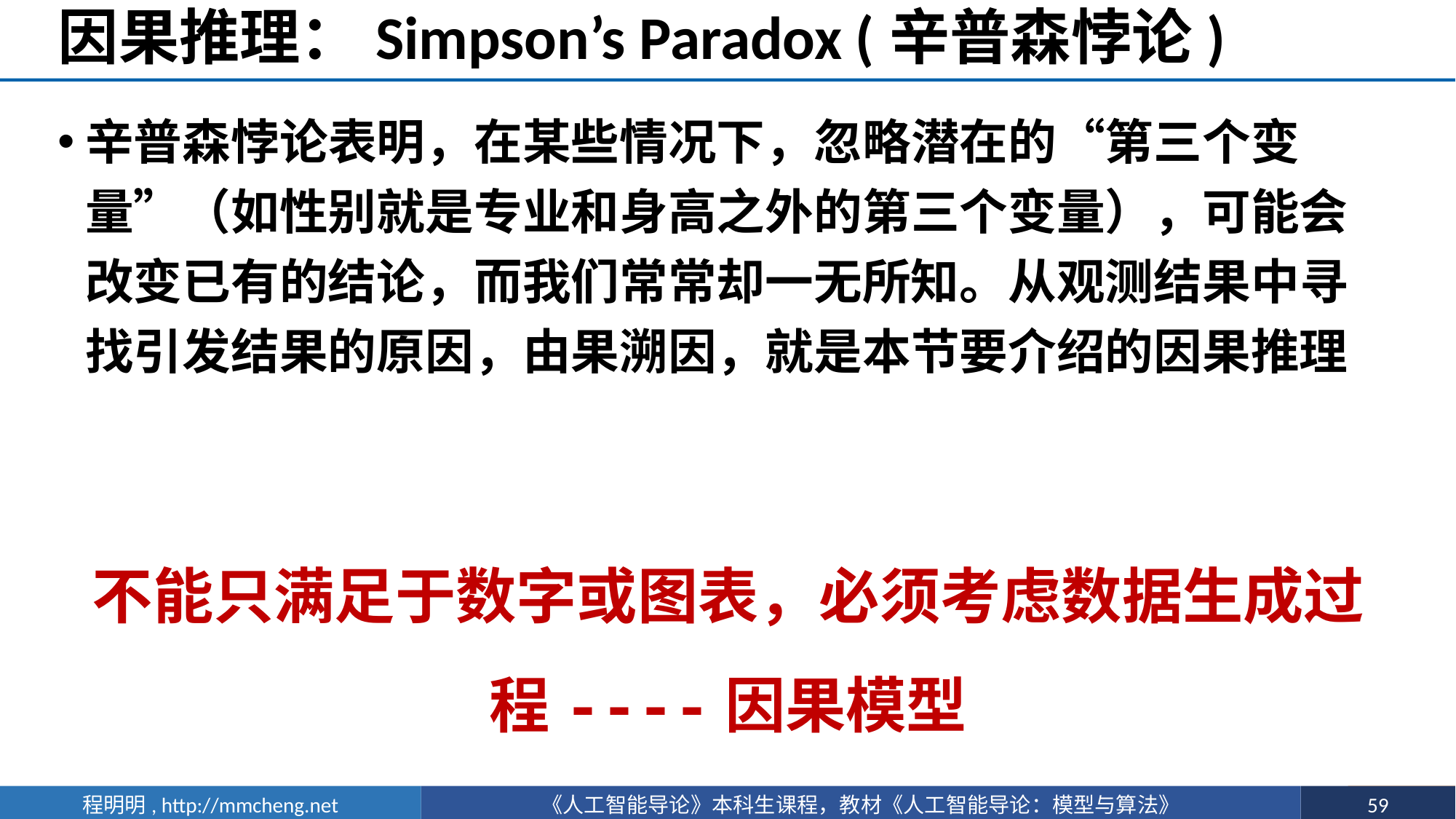

# 因果推理：Simpson’s Paradox (辛普森悖论)
辛普森悖论表明，在某些情况下，忽略潜在的“第三个变量”（如性别就是专业和身高之外的第三个变量），可能会改变已有的结论，而我们常常却一无所知。从观测结果中寻找引发结果的原因，由果溯因，就是本节要介绍的因果推理

不能只满足于数字或图表，必须考虑数据生成过程----因果模型